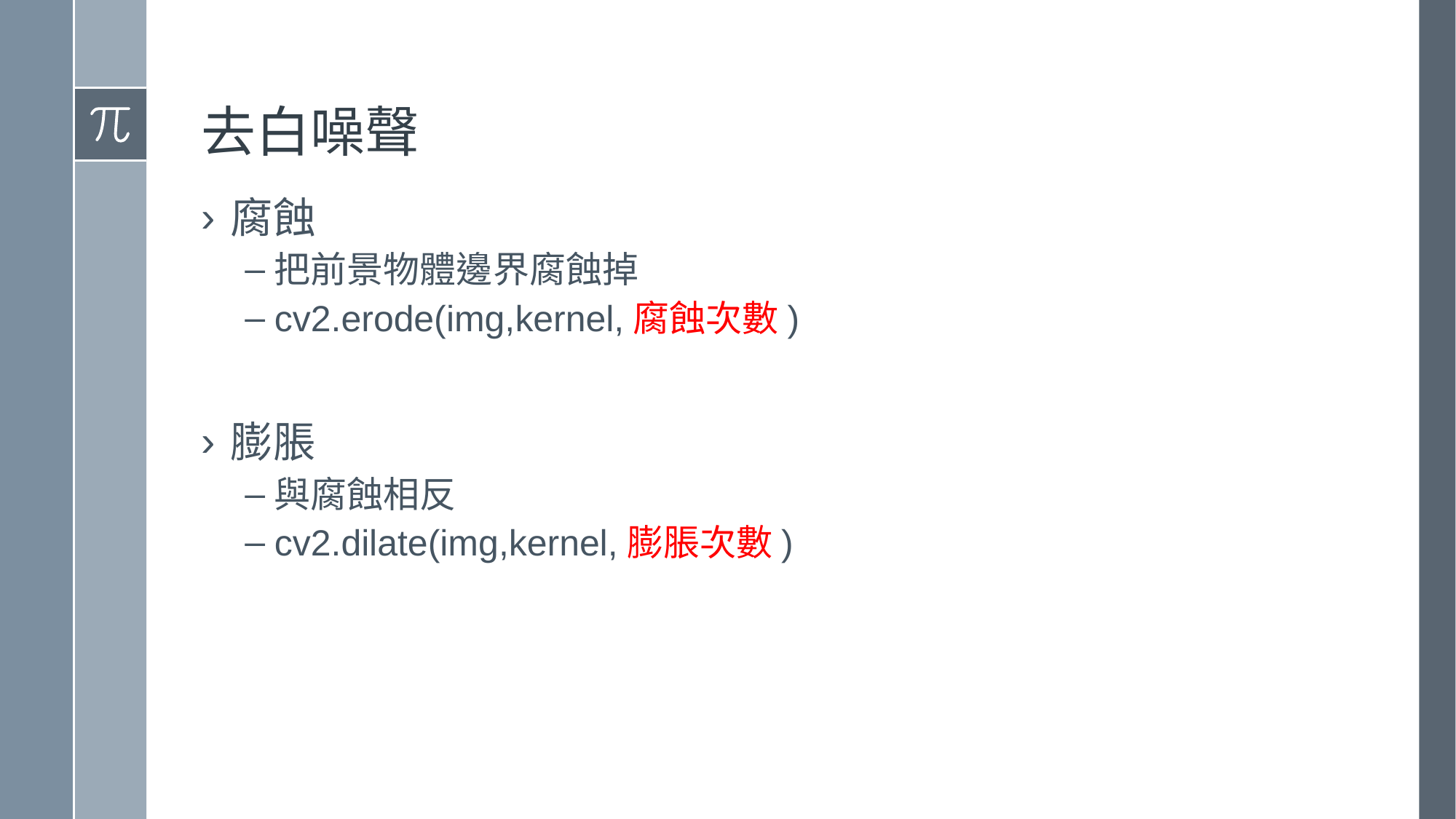

# 去白噪聲
腐蝕
把前景物體邊界腐蝕掉
cv2.erode(img,kernel,腐蝕次數)

膨脹
與腐蝕相反
cv2.dilate(img,kernel,膨脹次數)